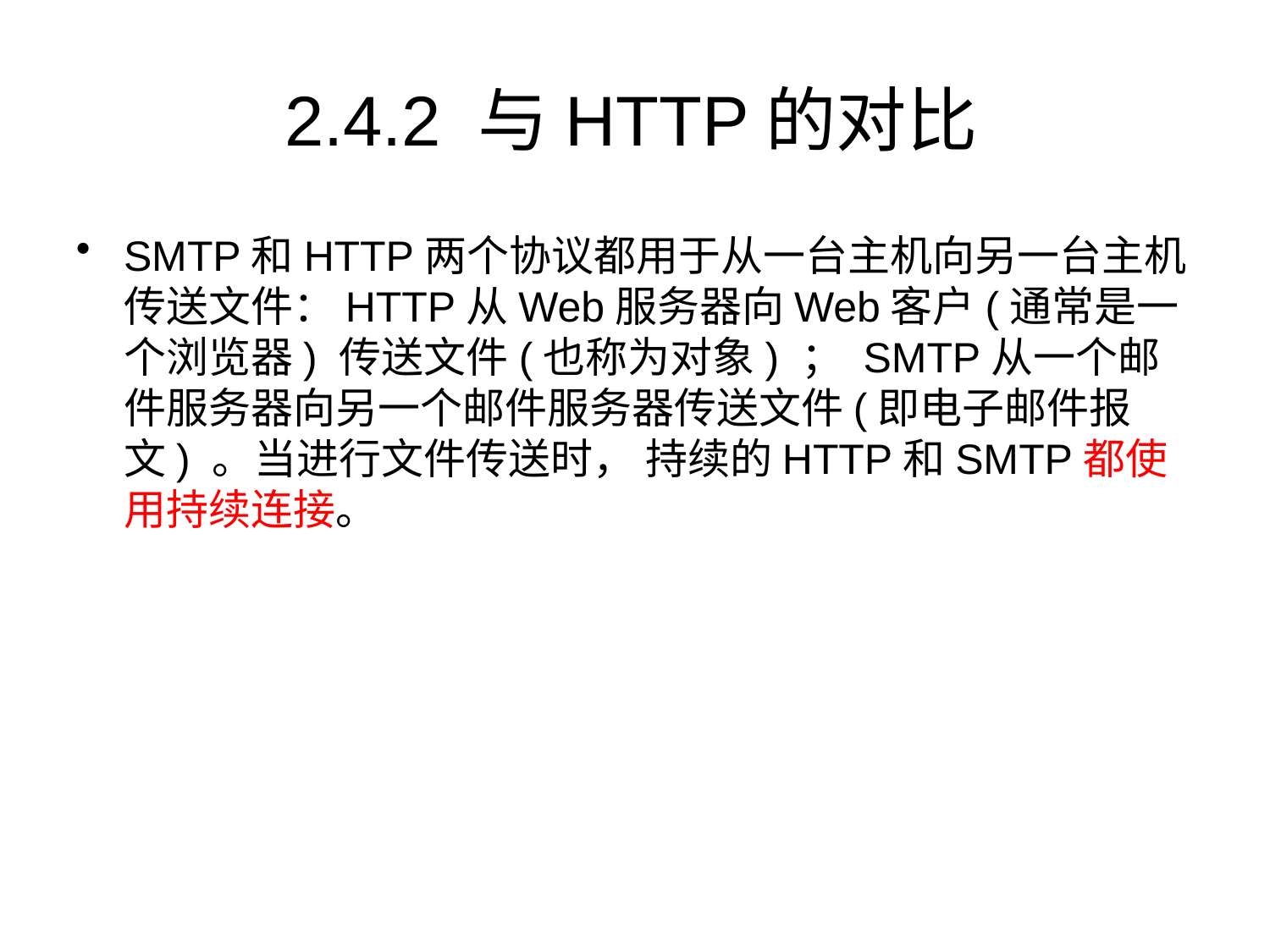

# 2.4.2 与HTTP的对比
SMTP和HTTP两个协议都用于从一台主机向另一台主机传送文件：HTTP从Web服务器向Web客户(通常是一个浏览器) 传送文件(也称为对象) ； SMTP从一个邮件服务器向另一个邮件服务器传送文件(即电子邮件报文) 。当进行文件传送时， 持续的HTTP和SMTP都使用持续连接。